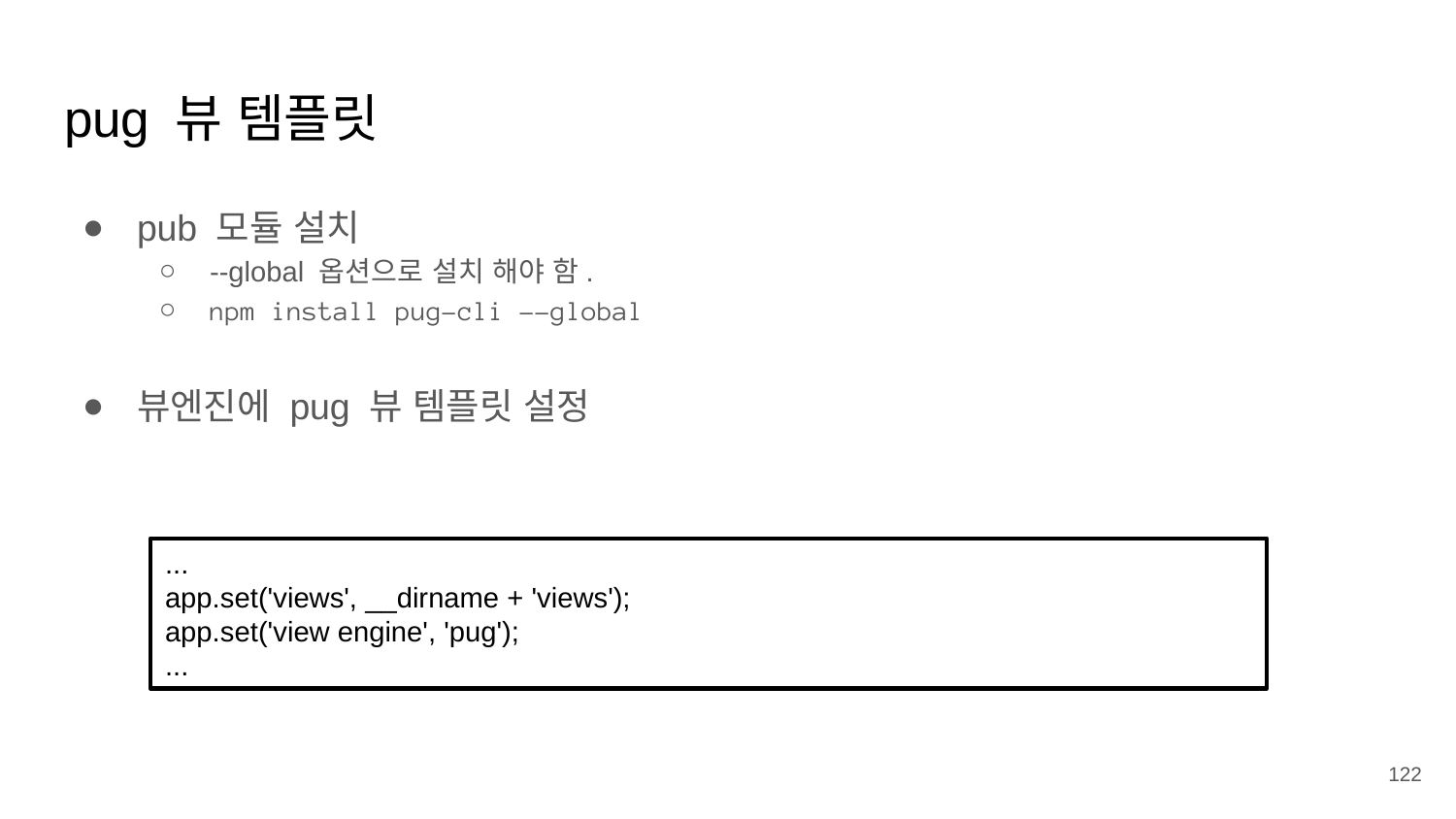

# pug 뷰 템플릿
pub 모듈 설치
--global 옵션으로 설치 해야 함.
npm install pug-cli --global

뷰엔진에 pug 뷰 템플릿 설정
...
app.set('views', __dirname + 'views');
app.set('view engine', 'pug');
...
122